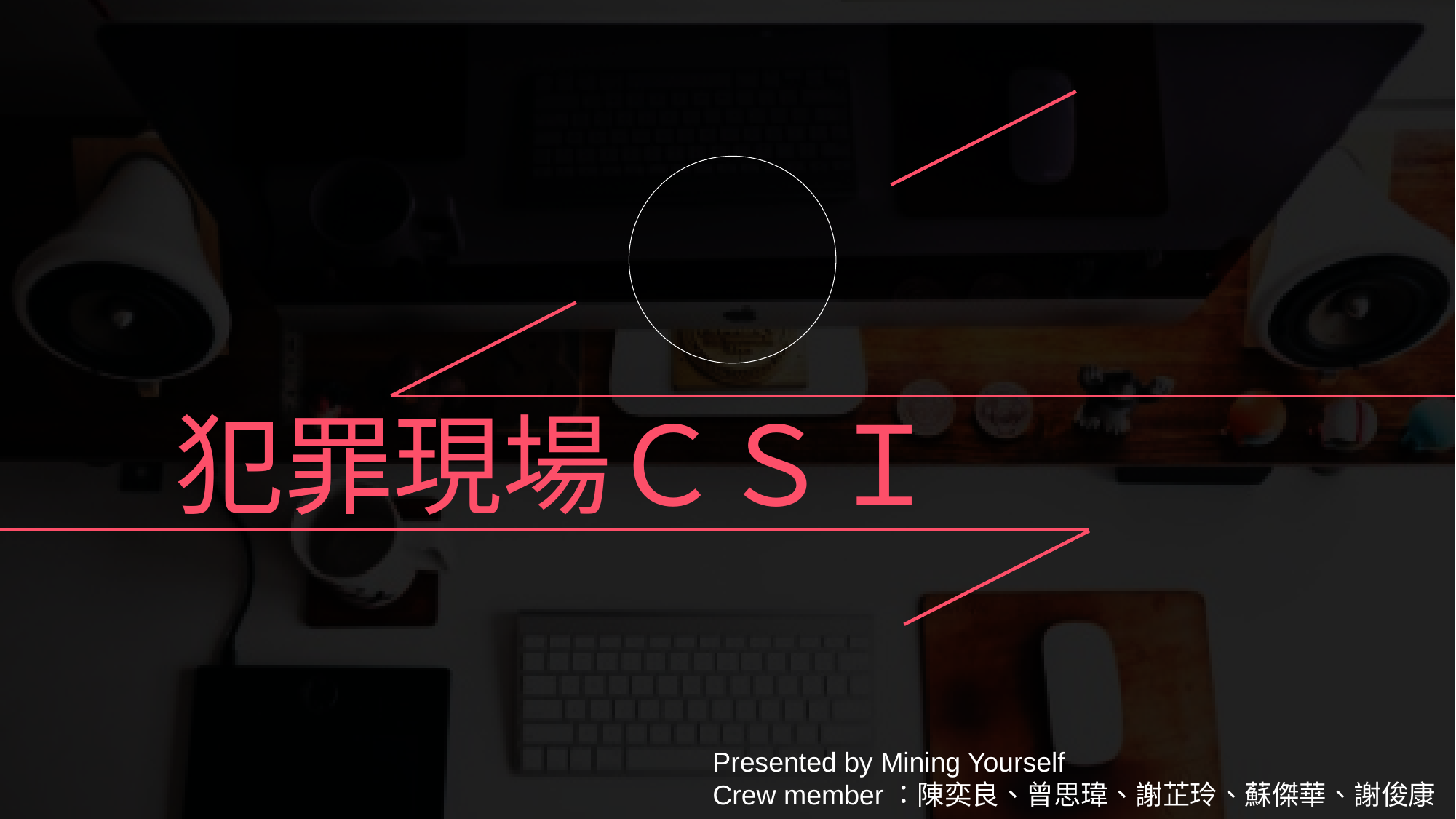

犯罪現場ＣＳＩ
Presented by Mining Yourself
Crew member：陳奕良、曾思瑋、謝芷玲、蘇傑華、謝俊康